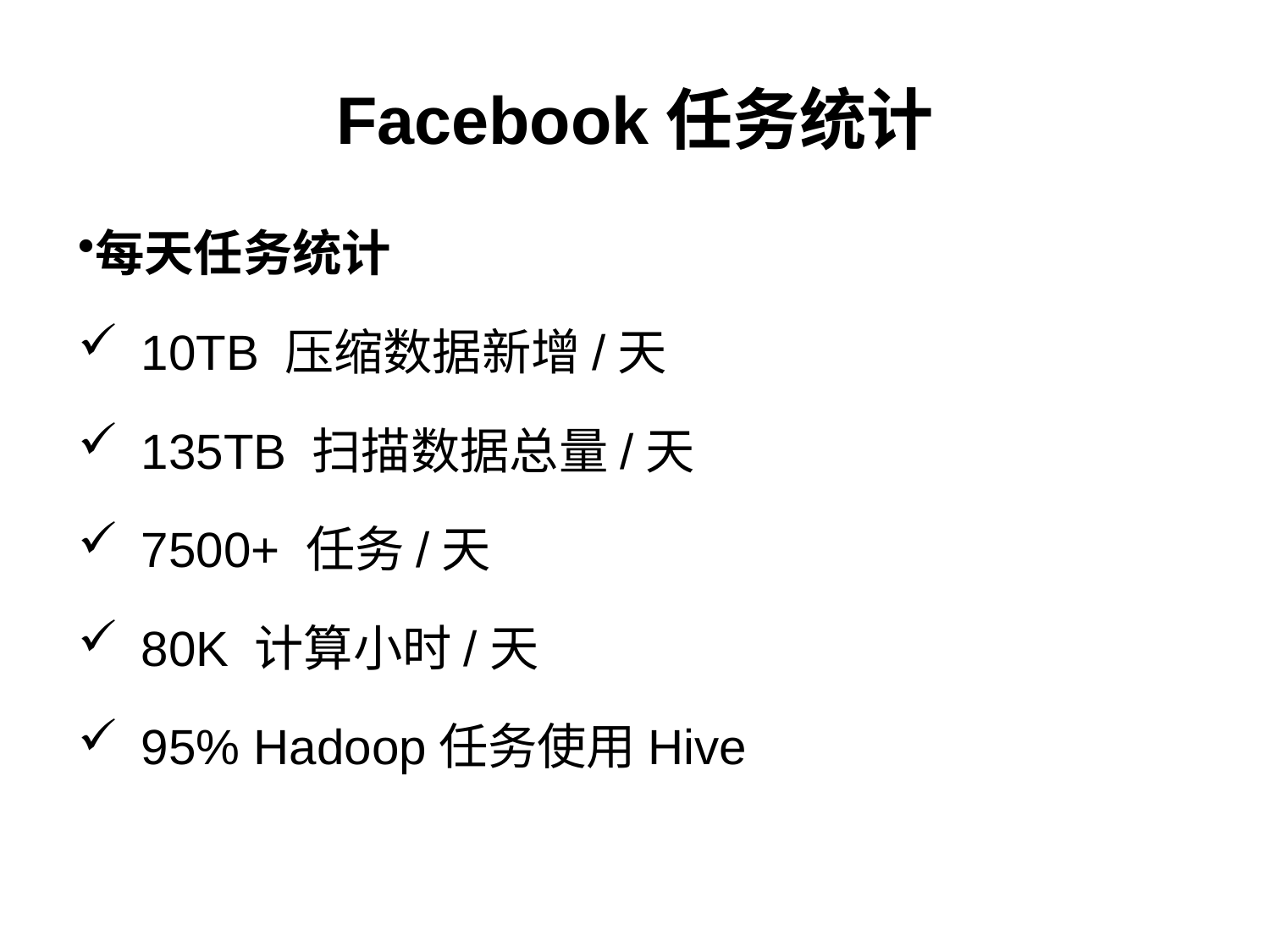

Facebook任务统计
每天任务统计
10TB 压缩数据新增/天
135TB 扫描数据总量/天
7500+ 任务/天
80K 计算小时/天
95% Hadoop任务使用Hive